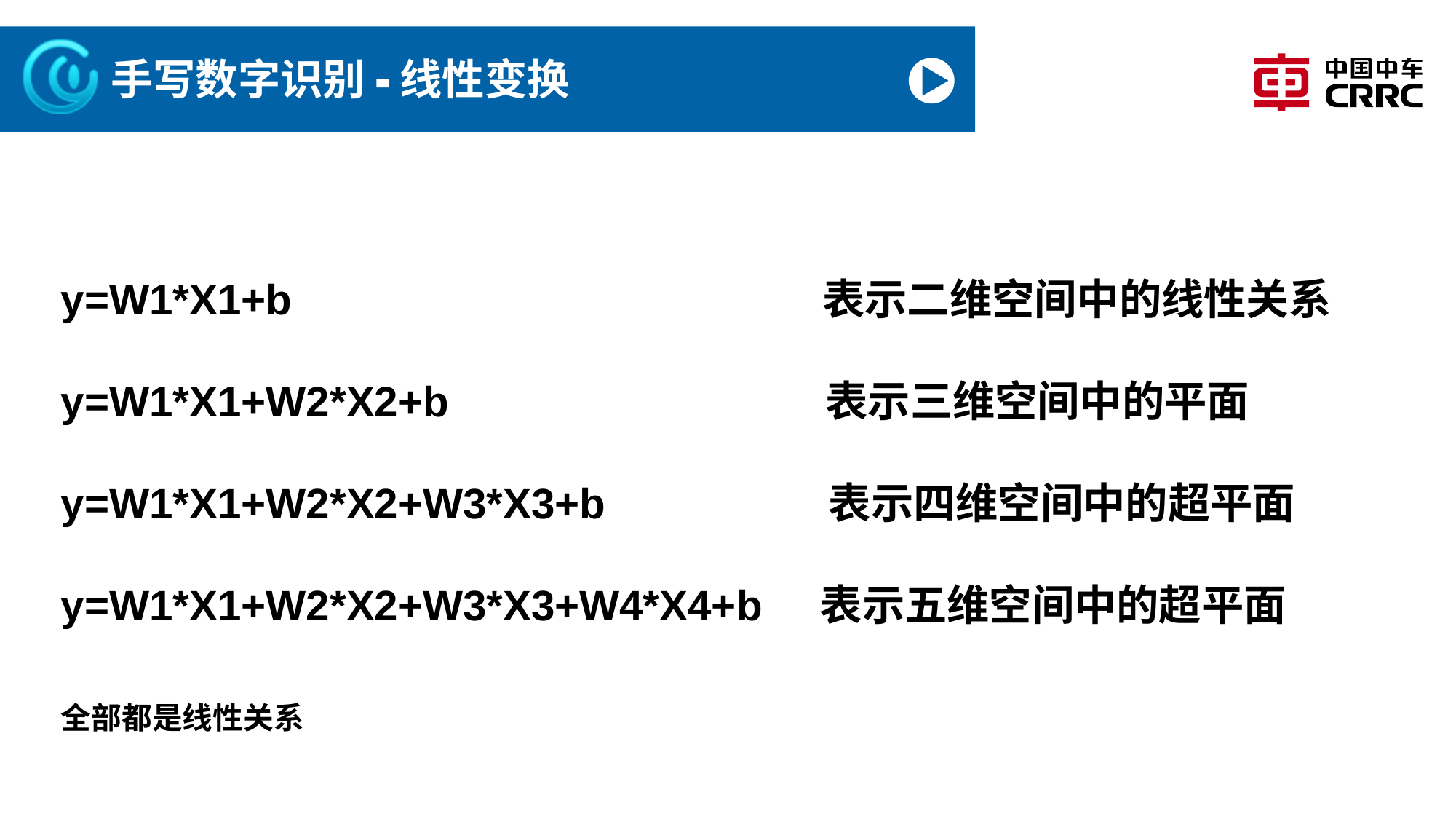

# 手写数字识别-线性变换
y=W1*X1+b                                            表示二维空间中的线性关系

y=W1*X1+W2*X2+b                               表示三维空间中的平面

y=W1*X1+W2*X2+W3*X3+b                  表示四维空间中的超平面

y=W1*X1+W2*X2+W3*X3+W4*X4+b    表示五维空间中的超平面
全部都是线性关系
108